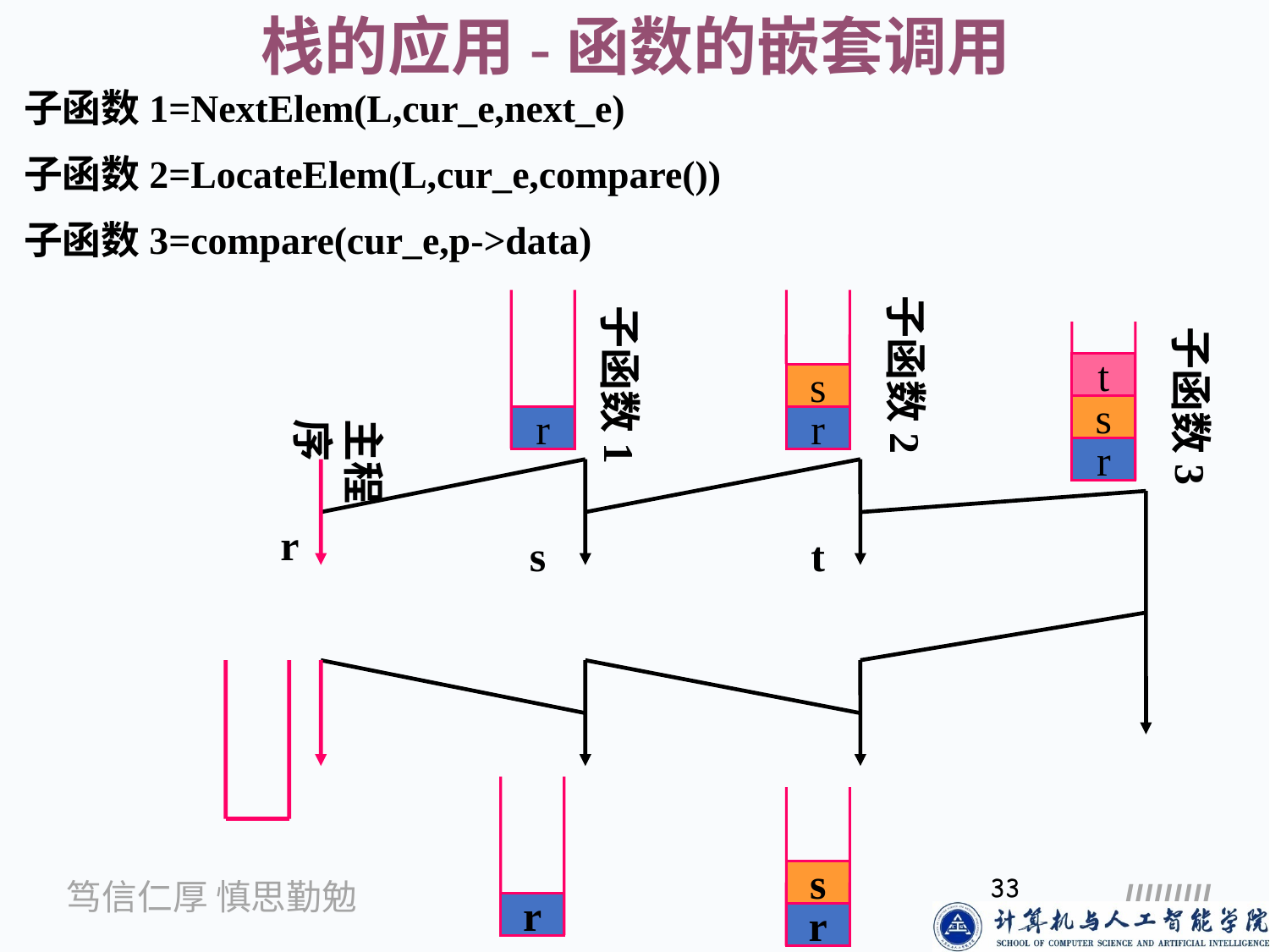

栈的应用-函数的嵌套调用
子函数1=NextElem(L,cur_e,next_e)
子函数2=LocateElem(L,cur_e,compare())
子函数3=compare(cur_e,p->data)
子函数2

s
r
t

r
子函数1
s
子函数3

t
s
r
主程序
r

r

s
r
33